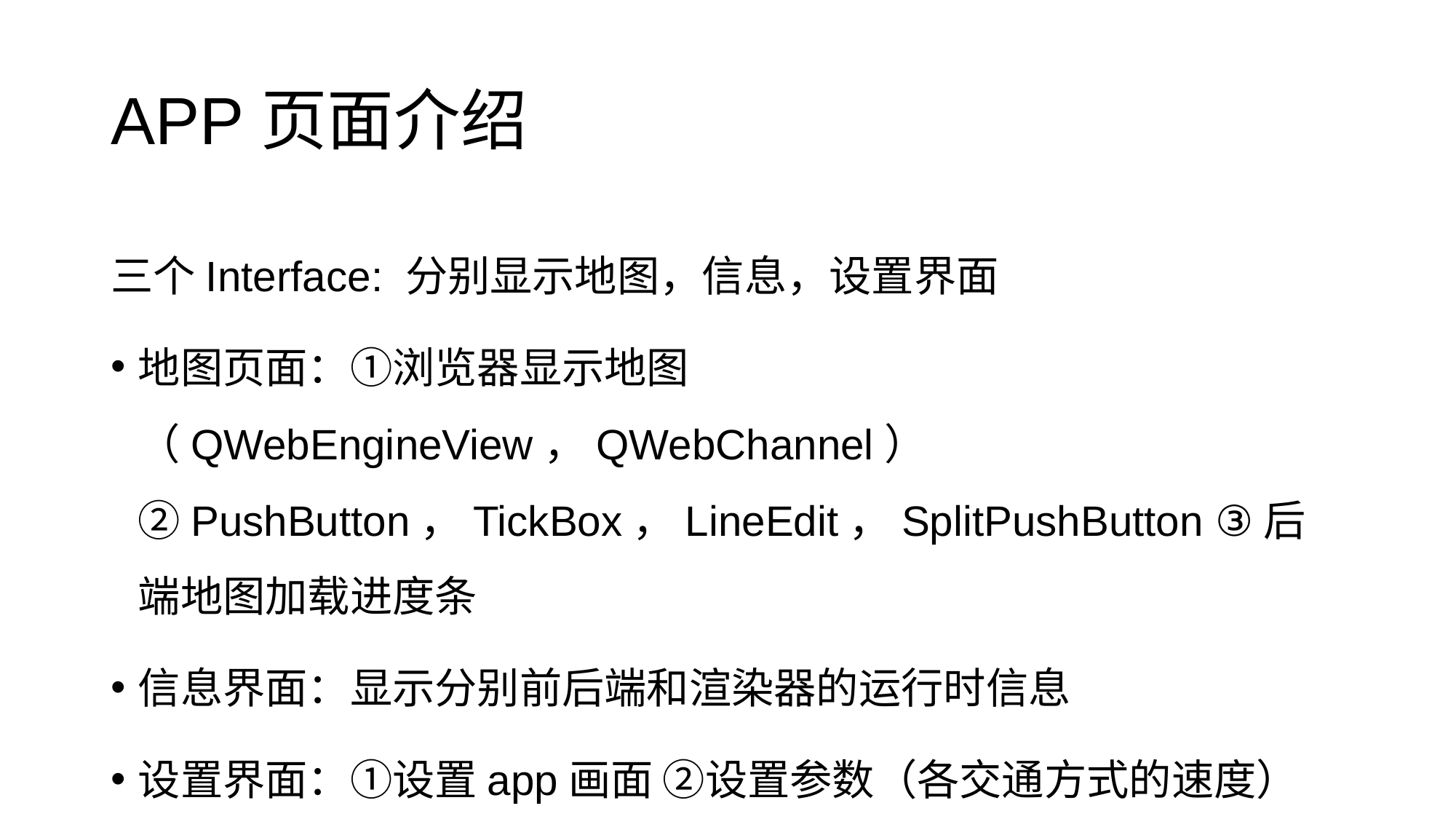

# APP页面介绍
三个Interface: 分别显示地图，信息，设置界面
地图页面：①浏览器显示地图（QWebEngineView，QWebChannel） ②PushButton，TickBox，LineEdit，SplitPushButton ③后端地图加载进度条
信息界面：显示分别前后端和渲染器的运行时信息
设置界面：①设置app画面 ②设置参数（各交通方式的速度）